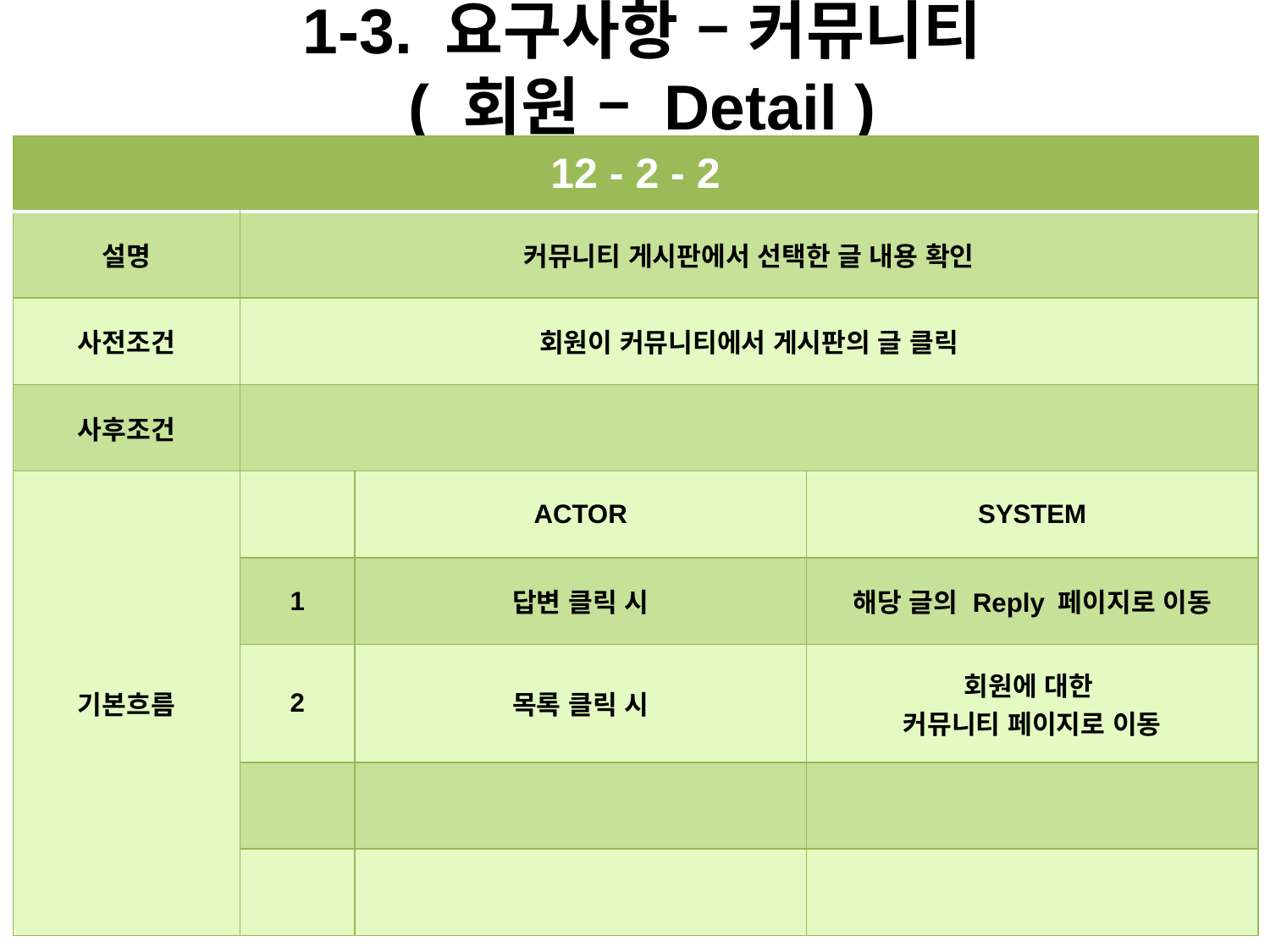

# 1-3. 요구사항 – 커뮤니티 ( 회원 – Detail )
| 12 - 2 - 2 |  |  |  |
| --- | --- | --- | --- |
| 설명 | 커뮤니티 게시판에서 선택한 글 내용 확인 |  |  |
| 사전조건 | 회원이 커뮤니티에서 게시판의 글 클릭 |  |  |
| 사후조건 |  |  |  |
| 기본흐름 |  | ACTOR | SYSTEM |
|  | 1 | 답변 클릭 시 | 해당 글의 Reply 페이지로 이동 |
|  | 2 | 목록 클릭 시 | 회원에 대한 커뮤니티 페이지로 이동 |
|  |  |  |  |
|  |  |  |  |